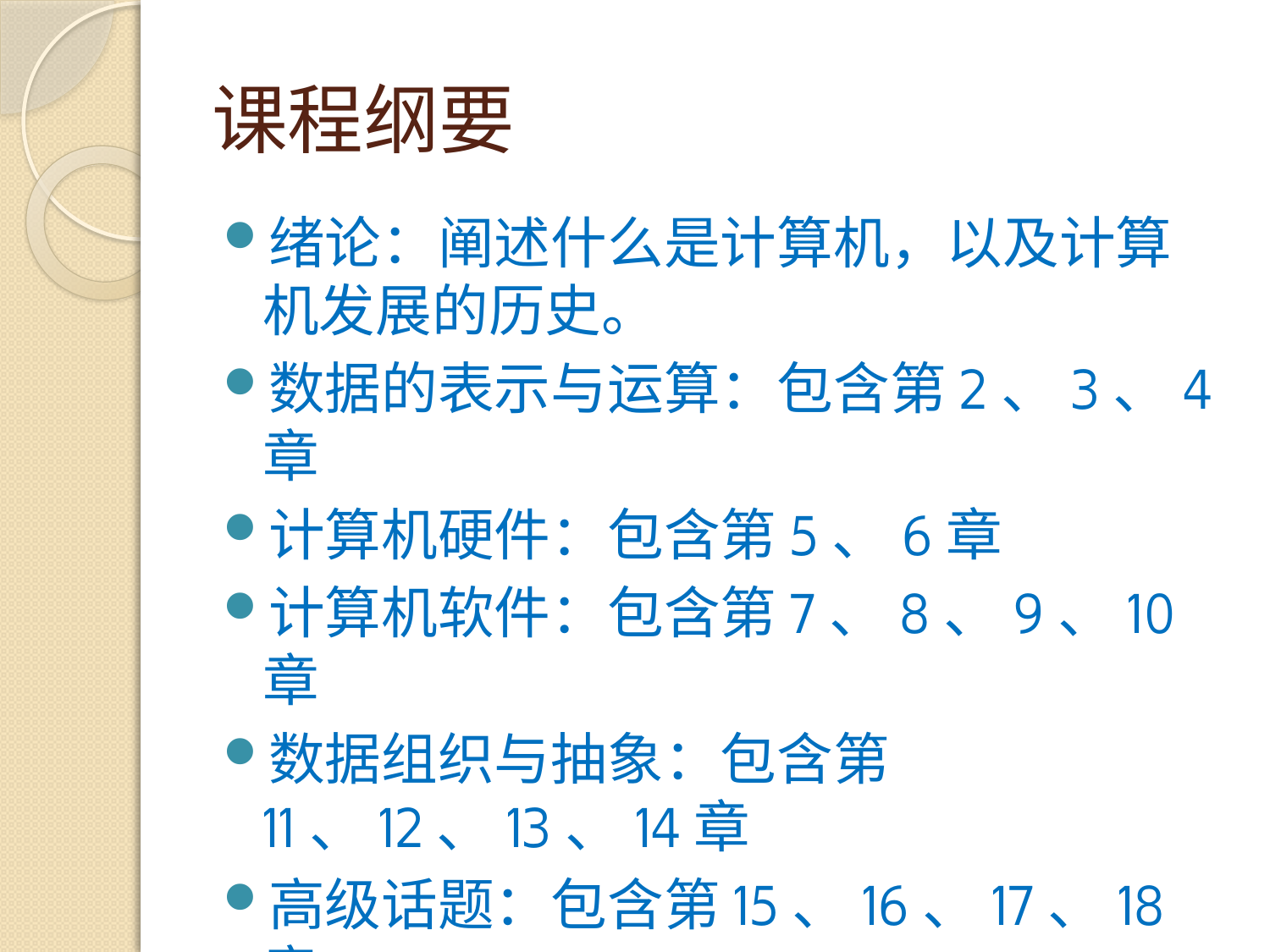

# 课程纲要
绪论：阐述什么是计算机，以及计算机发展的历史。
数据的表示与运算：包含第2、3、4章
计算机硬件：包含第5、6章
计算机软件：包含第7、8、9、10章
数据组织与抽象：包含第11、12、13、14章
高级话题：包含第15、16、17、18章